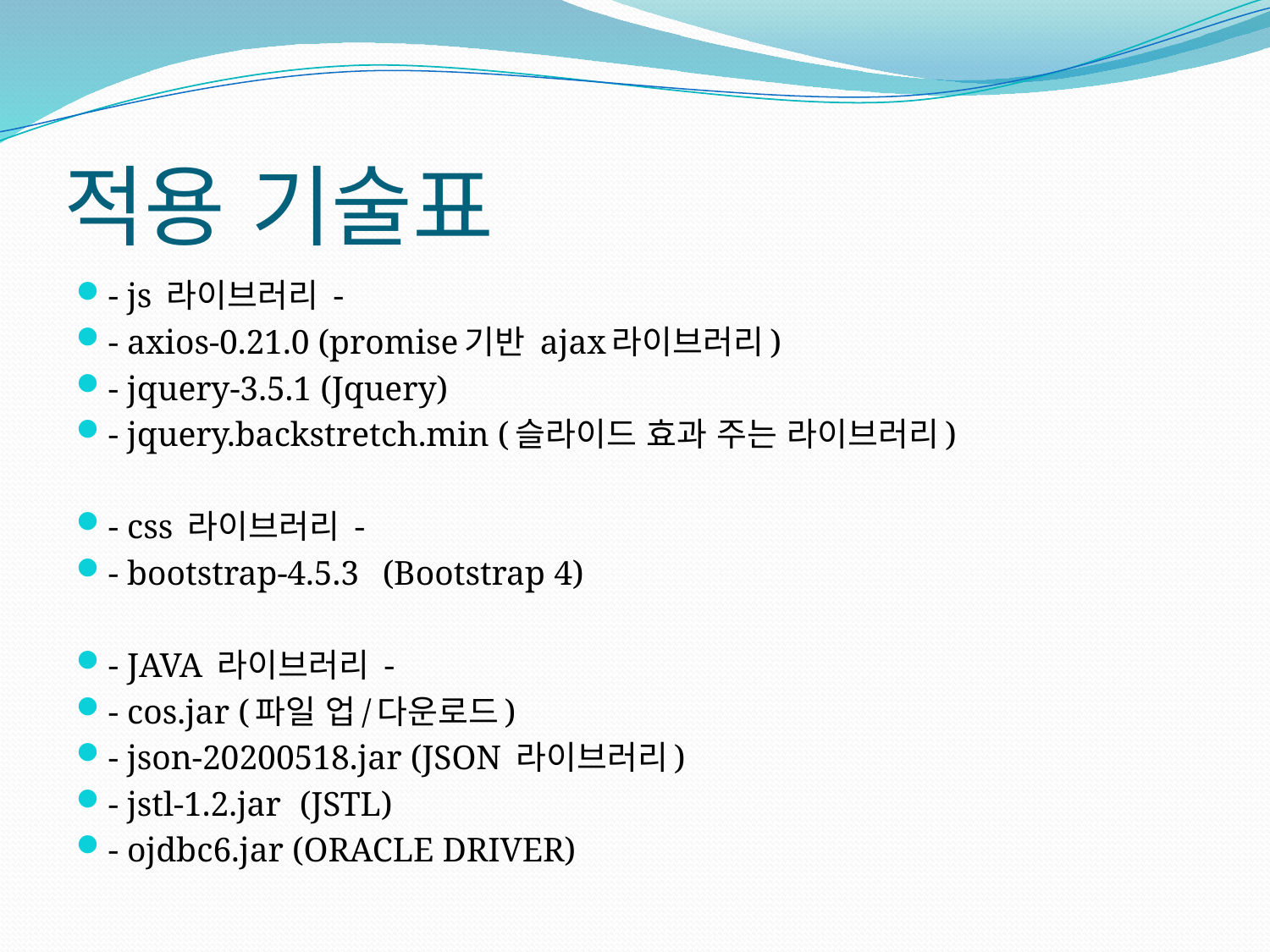

# 적용 기술표
- js 라이브러리 -
- axios-0.21.0 (promise기반 ajax라이브러리)
- jquery-3.5.1 (Jquery)
- jquery.backstretch.min (슬라이드 효과 주는 라이브러리)

- css 라이브러리 -
- bootstrap-4.5.3	(Bootstrap 4)

- JAVA 라이브러리 -
- cos.jar (파일 업/다운로드)
- json-20200518.jar (JSON 라이브러리)
- jstl-1.2.jar	 (JSTL)
- ojdbc6.jar (ORACLE DRIVER)